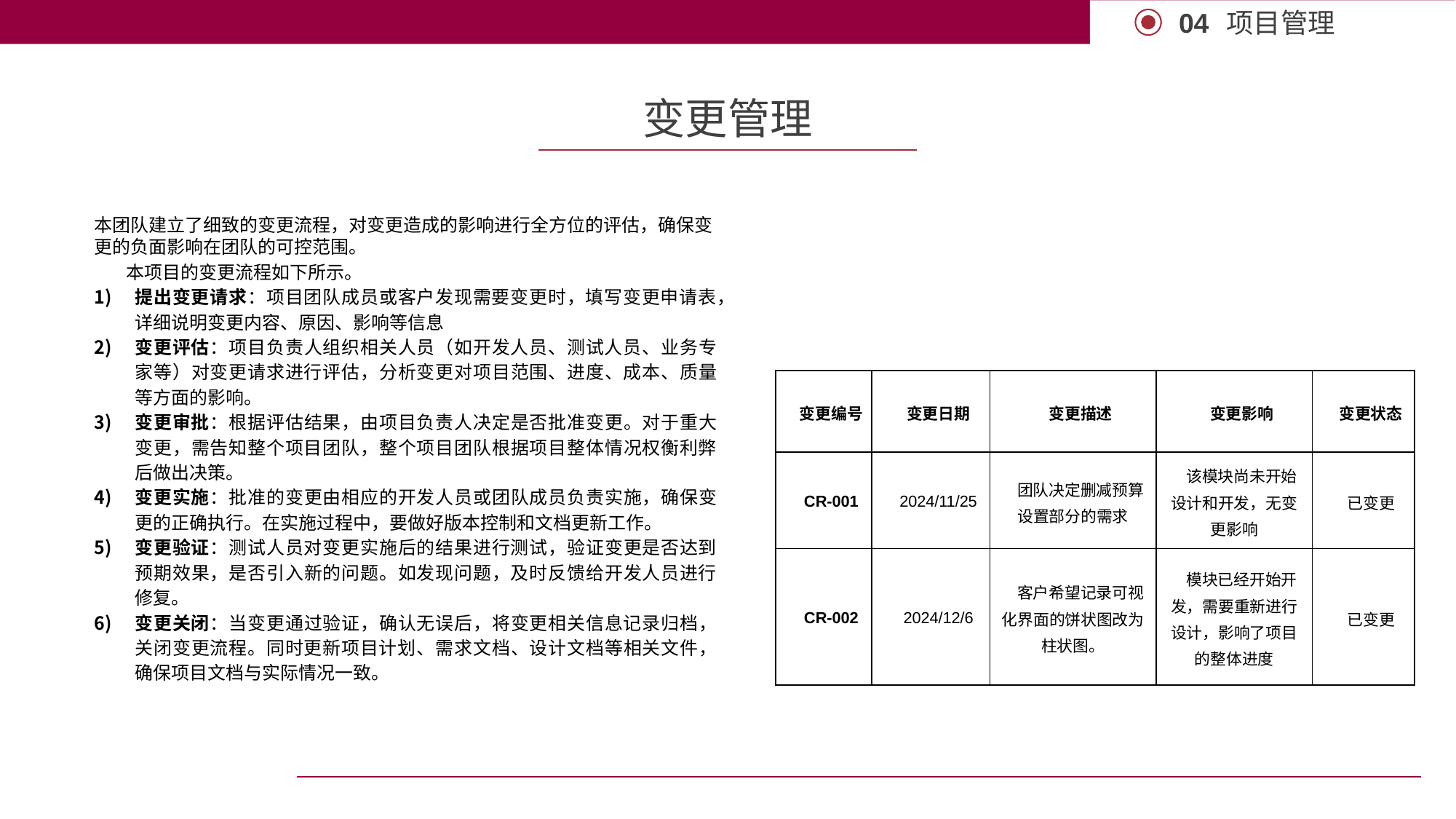

项目管理
04

变更管理
本团队建立了细致的变更流程，对变更造成的影响进行全方位的评估，确保变更的负面影响在团队的可控范围。
本项目的变更流程如下所示。
提出变更请求：项目团队成员或客户发现需要变更时，填写变更申请表，详细说明变更内容、原因、影响等信息
变更评估：项目负责人组织相关人员（如开发人员、测试人员、业务专家等）对变更请求进行评估，分析变更对项目范围、进度、成本、质量等方面的影响。
变更审批：根据评估结果，由项目负责人决定是否批准变更。对于重大变更，需告知整个项目团队，整个项目团队根据项目整体情况权衡利弊后做出决策。
变更实施：批准的变更由相应的开发人员或团队成员负责实施，确保变更的正确执行。在实施过程中，要做好版本控制和文档更新工作。
变更验证：测试人员对变更实施后的结果进行测试，验证变更是否达到预期效果，是否引入新的问题。如发现问题，及时反馈给开发人员进行修复。
变更关闭：当变更通过验证，确认无误后，将变更相关信息记录归档，关闭变更流程。同时更新项目计划、需求文档、设计文档等相关文件，确保项目文档与实际情况一致。

| 变更编号 | 变更日期 | 变更描述 | 变更影响 | 变更状态 |
| --- | --- | --- | --- | --- |
| CR-001 | 2024/11/25 | 团队决定删减预算设置部分的需求 | 该模块尚未开始设计和开发，无变更影响 | 已变更 |
| CR-002 | 2024/12/6 | 客户希望记录可视化界面的饼状图改为柱状图。 | 模块已经开始开发，需要重新进行设计，影响了项目的整体进度 | 已变更 |